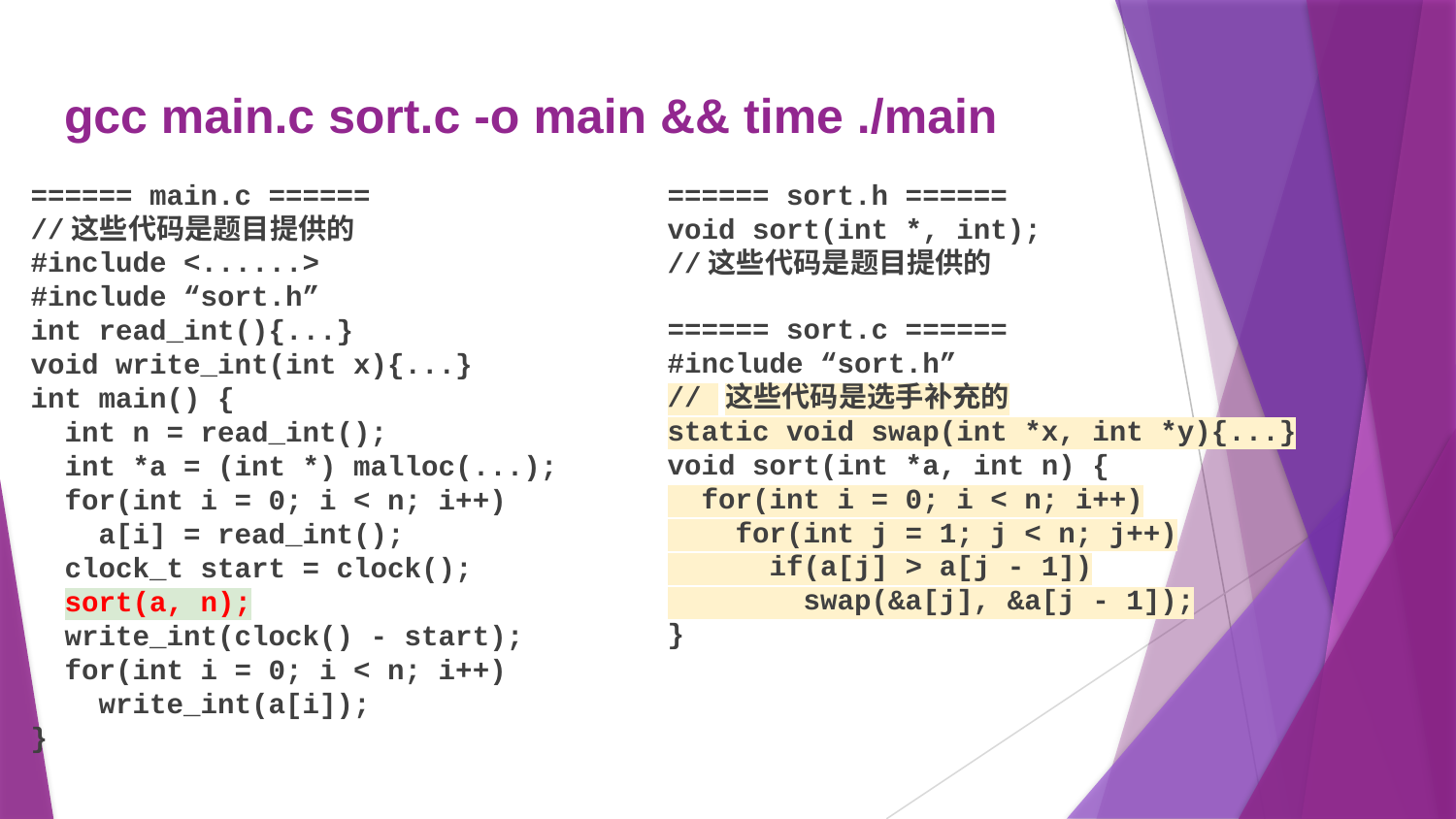

# gcc main.c sort.c -o main && time ./main
====== main.c ======
//这些代码是题目提供的
#include <......>
#include “sort.h”
int read_int(){...}
void write_int(int x){...}
int main() {
  int n = read_int();
  int *a = (int *) malloc(...);
  for(int i = 0; i < n; i++)
    a[i] = read_int();
  clock_t start = clock();
  sort(a, n);
  write_int(clock() - start);
  for(int i = 0; i < n; i++)
    write_int(a[i]);
}
====== sort.h ======
void sort(int *, int);
//这些代码是题目提供的
====== sort.c ======
#include “sort.h”
// 这些代码是选手补充的
static void swap(int *x, int *y){...}
void sort(int *a, int n) {
  for(int i = 0; i < n; i++)
    for(int j = 1; j < n; j++)
      if(a[j] > a[j - 1])
        swap(&a[j], &a[j - 1]);
}